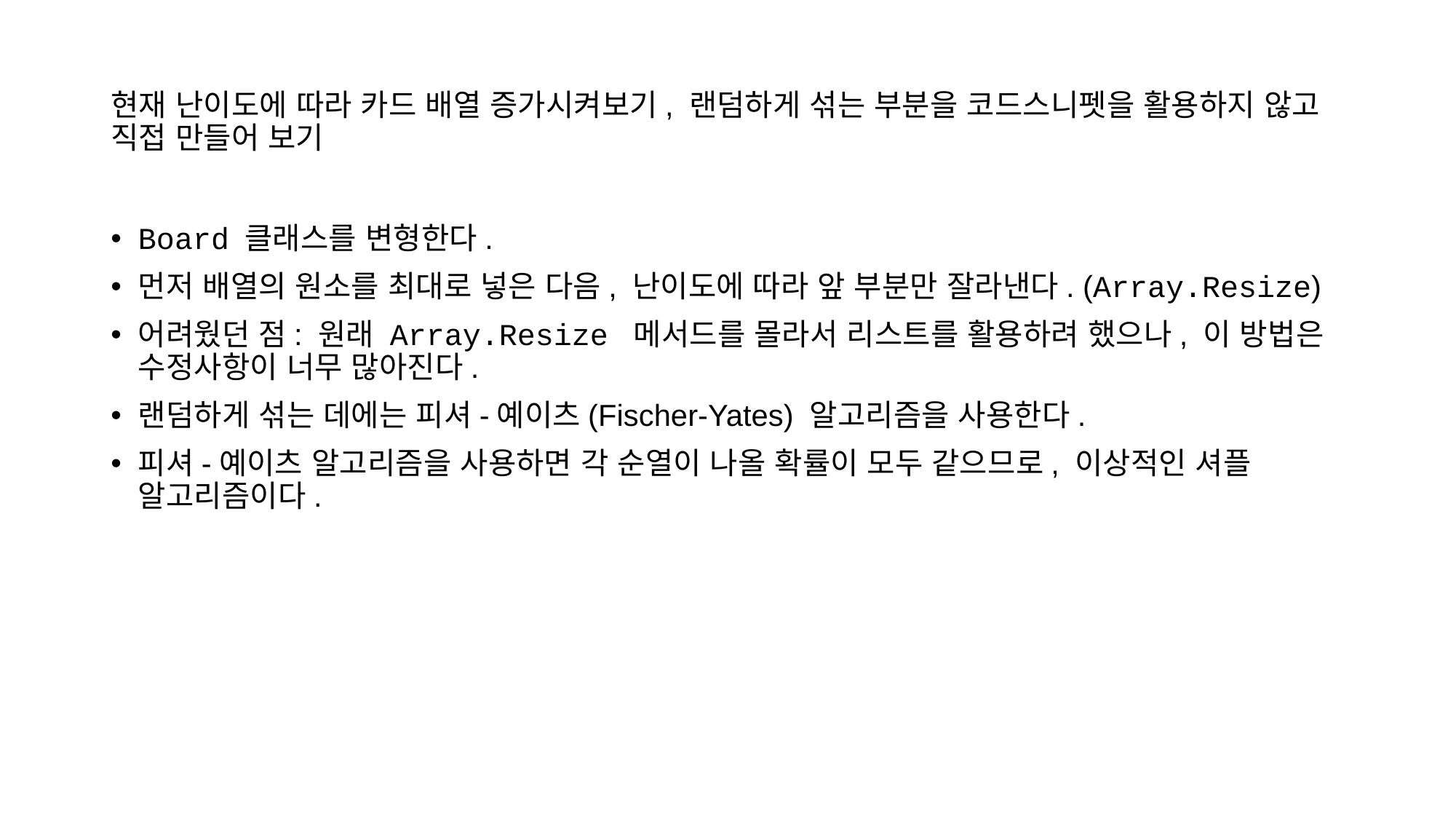

# 현재 난이도에 따라 카드 배열 증가시켜보기, 랜덤하게 섞는 부분을 코드스니펫을 활용하지 않고 직접 만들어 보기
Board 클래스를 변형한다.
먼저 배열의 원소를 최대로 넣은 다음, 난이도에 따라 앞 부분만 잘라낸다. (Array.Resize)
어려웠던 점: 원래 Array.Resize 메서드를 몰라서 리스트를 활용하려 했으나, 이 방법은 수정사항이 너무 많아진다.
랜덤하게 섞는 데에는 피셔-예이츠(Fischer-Yates) 알고리즘을 사용한다.
피셔-예이츠 알고리즘을 사용하면 각 순열이 나올 확률이 모두 같으므로, 이상적인 셔플 알고리즘이다.